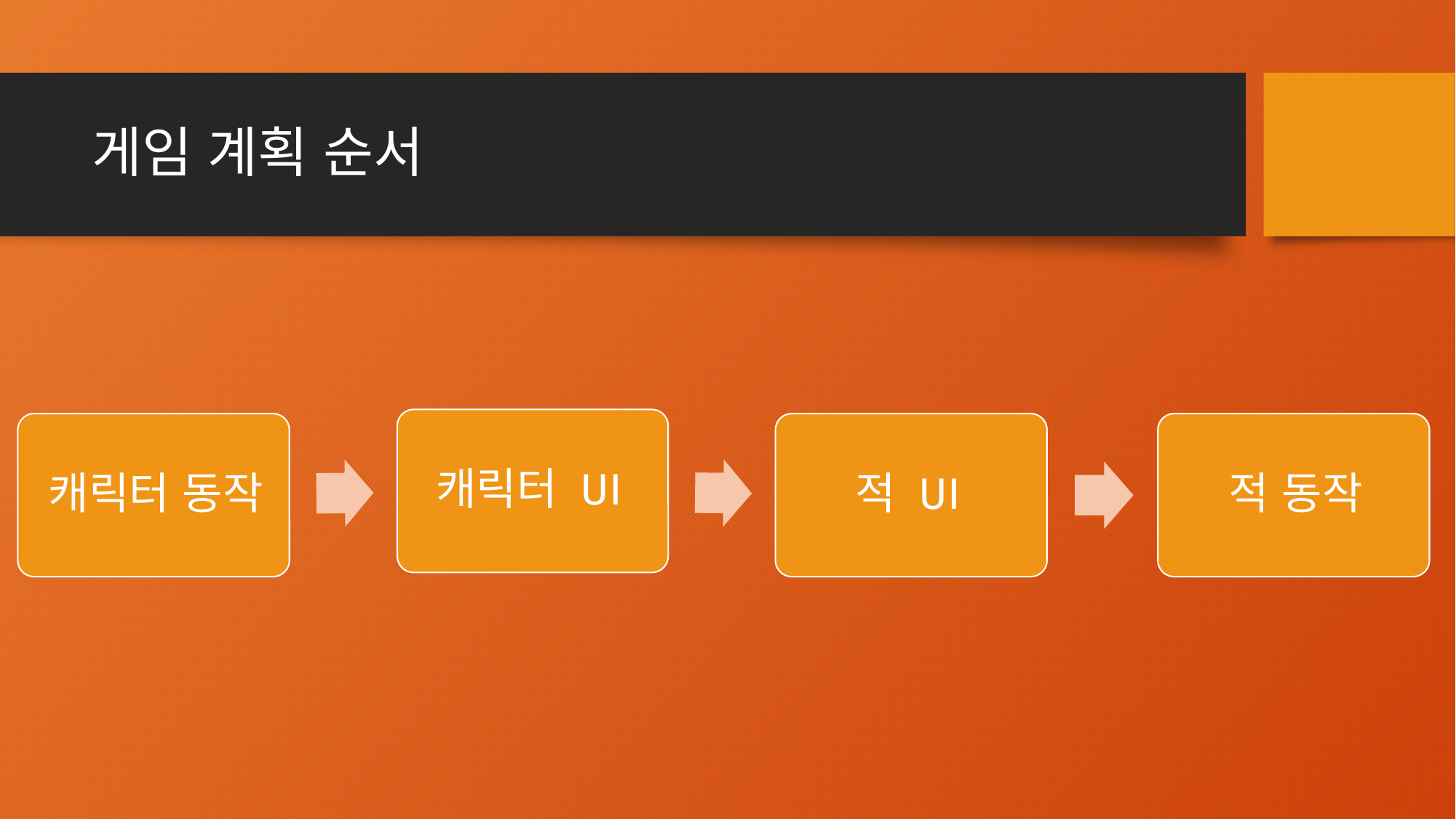

# 게임 계획 순서
캐릭터 동작

캐릭터 UI

적 UI

적 동작